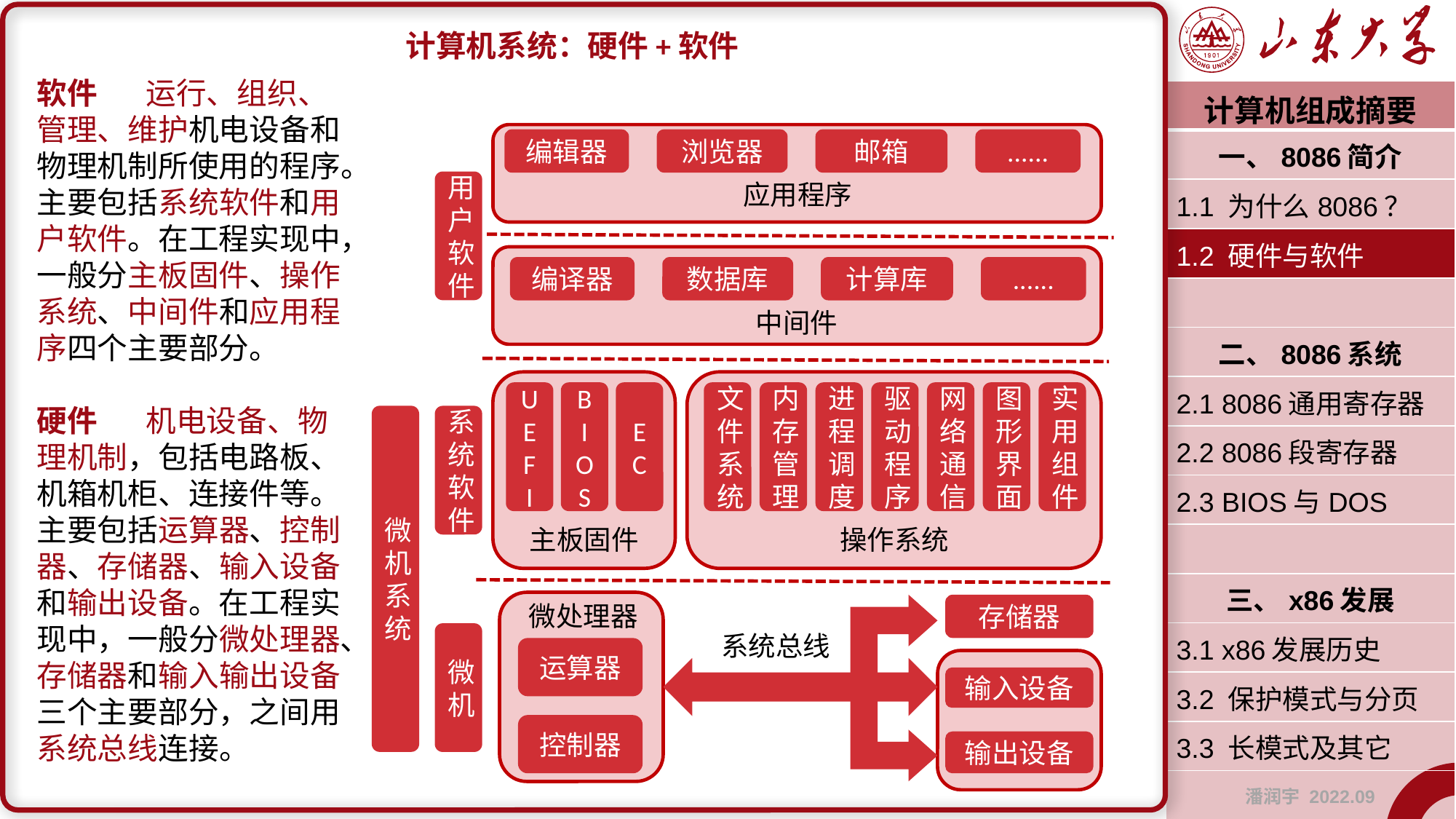

计算机系统：硬件+软件
软件	运行、组织、管理、维护机电设备和物理机制所使用的程序。主要包括系统软件和用户软件。在工程实现中，一般分主板固件、操作系统、中间件和应用程序四个主要部分。

硬件	机电设备、物理机制，包括电路板、机箱机柜、连接件等。主要包括运算器、控制器、存储器、输入设备和输出设备。在工程实现中，一般分微处理器、存储器和输入输出设备三个主要部分，之间用系统总线连接。

| 计算机组成摘要 |
| --- |
| 一、8086简介 |
| 1.1 为什么8086？ |
| 1.2 硬件与软件 |
|  |
| 二、8086系统 |
| 2.1 8086通用寄存器 |
| 2.2 8086段寄存器 |
| 2.3 BIOS与DOS |
|  |
| 三、x86发展 |
| 3.1 x86发展历史 |
| 3.2 保护模式与分页 |
| 3.3 长模式及其它 |
| 潘润宇 2022.09 |

编辑器
浏览器
邮箱
......
用户软件
应用程序

编译器
数据库
计算库
......
中间件

U
E
F
I
B
I
O
S
E
C
文件系统
内存管理
进程调度
驱动程序
网络通信
图形界面
实用组件
微机
系统
系统软件
主板固件
操作系统

微处理器
存储器

微机
系统总线
运算器

输入设备

控制器
输出设备